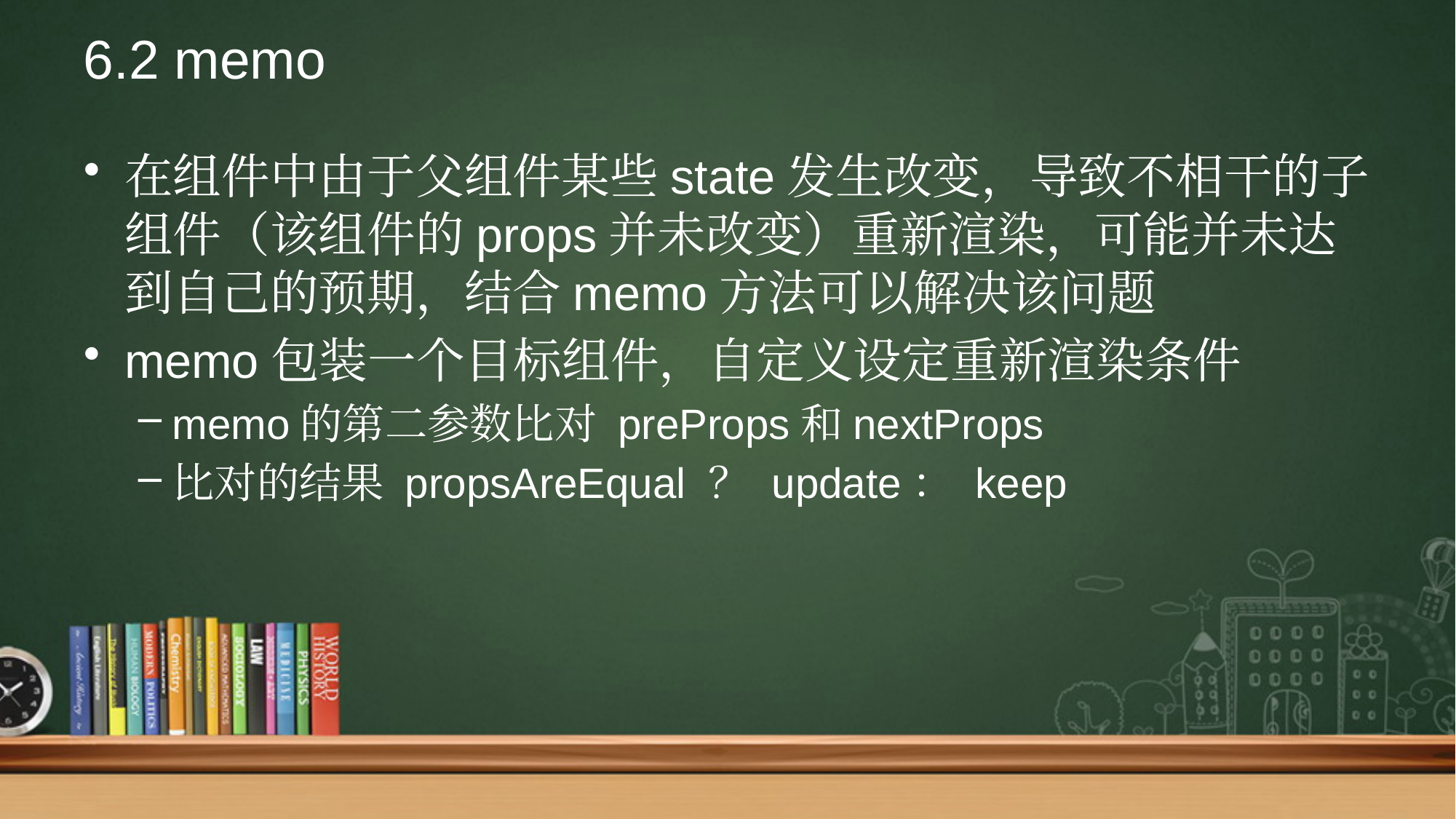

# 6.2 memo
在组件中由于父组件某些state发生改变，导致不相干的子组件（该组件的props并未改变）重新渲染，可能并未达到自己的预期，结合memo方法可以解决该问题
memo包装一个目标组件，自定义设定重新渲染条件
memo的第二参数比对 preProps和nextProps
比对的结果 propsAreEqual ？ update： keep